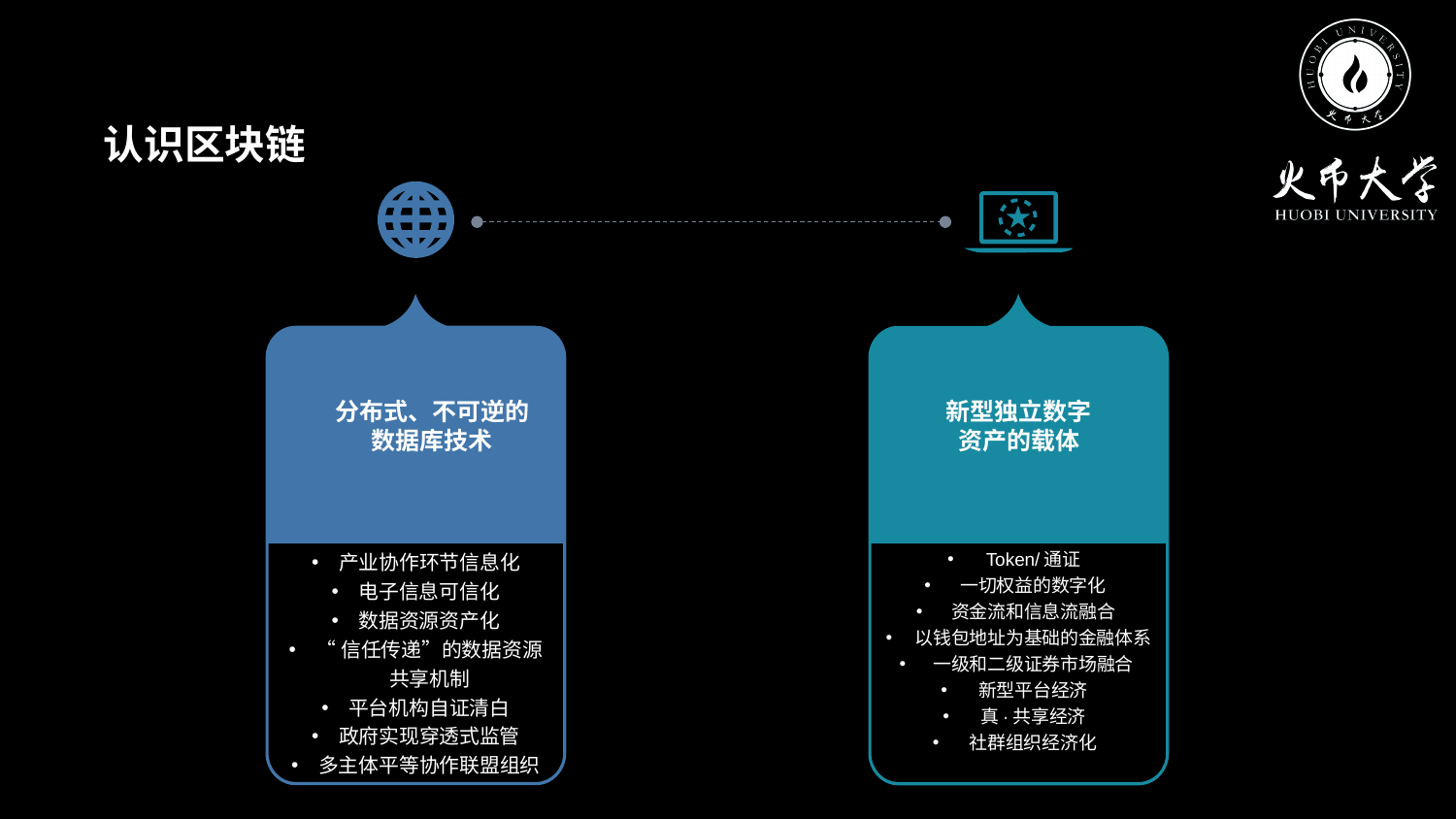

认识区块链

产业协作环节信息化
电子信息可信化
数据资源资产化
“信任传递”的数据资源共享机制
平台机构自证清白
政府实现穿透式监管
多主体平等协作联盟组织

Token/通证
一切权益的数字化
资金流和信息流融合
以钱包地址为基础的金融体系
一级和二级证券市场融合
新型平台经济
真·共享经济
社群组织经济化
分布式、不可逆的
数据库技术
新型独立数字
资产的载体